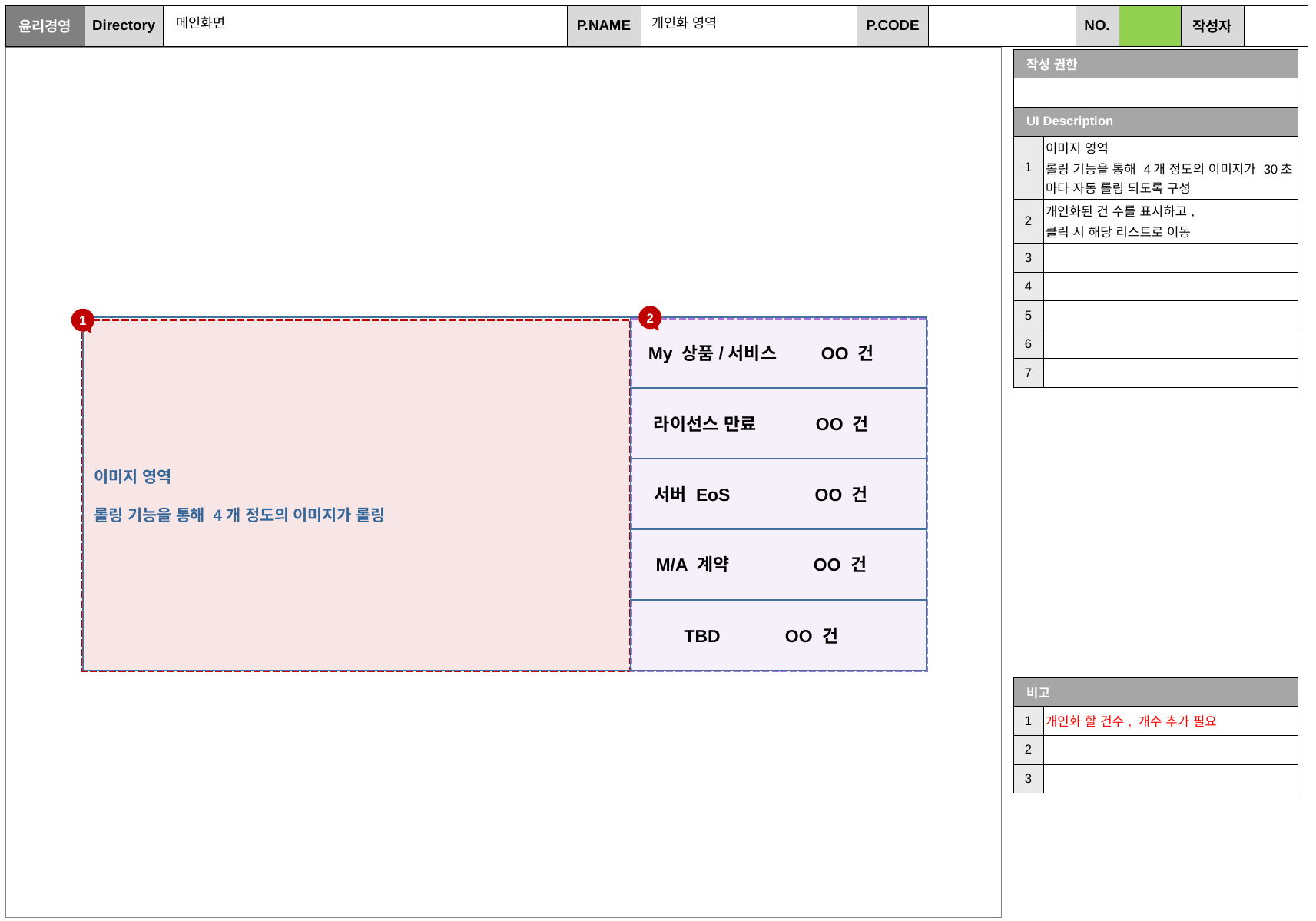

메인화면
개인화 영역

| 작성 권한 |  |
| --- | --- |
|  |  |
| UI Description |  |
| 1 | 이미지 영역 롤링 기능을 통해 4개 정도의 이미지가 30초 마다 자동 롤링 되도록 구성 |
| 2 | 개인화된 건 수를 표시하고, 클릭 시 해당 리스트로 이동 |
| 3 |  |
| 4 |  |
| 5 |  |
| 6 |  |
| 7 |  |
2
1

My 상품/서비스        OO 건

이미지 영역

롤링 기능을 통해 4개 정도의 이미지가 롤링
라이선스 만료           OO 건
서버 EoS                 OO 건
M/A 계약                OO 건
TBD             OO 건
| 비고 |  |
| --- | --- |
| 1 | 개인화 할 건수, 개수 추가 필요 |
| 2 |  |
| 3 |  |